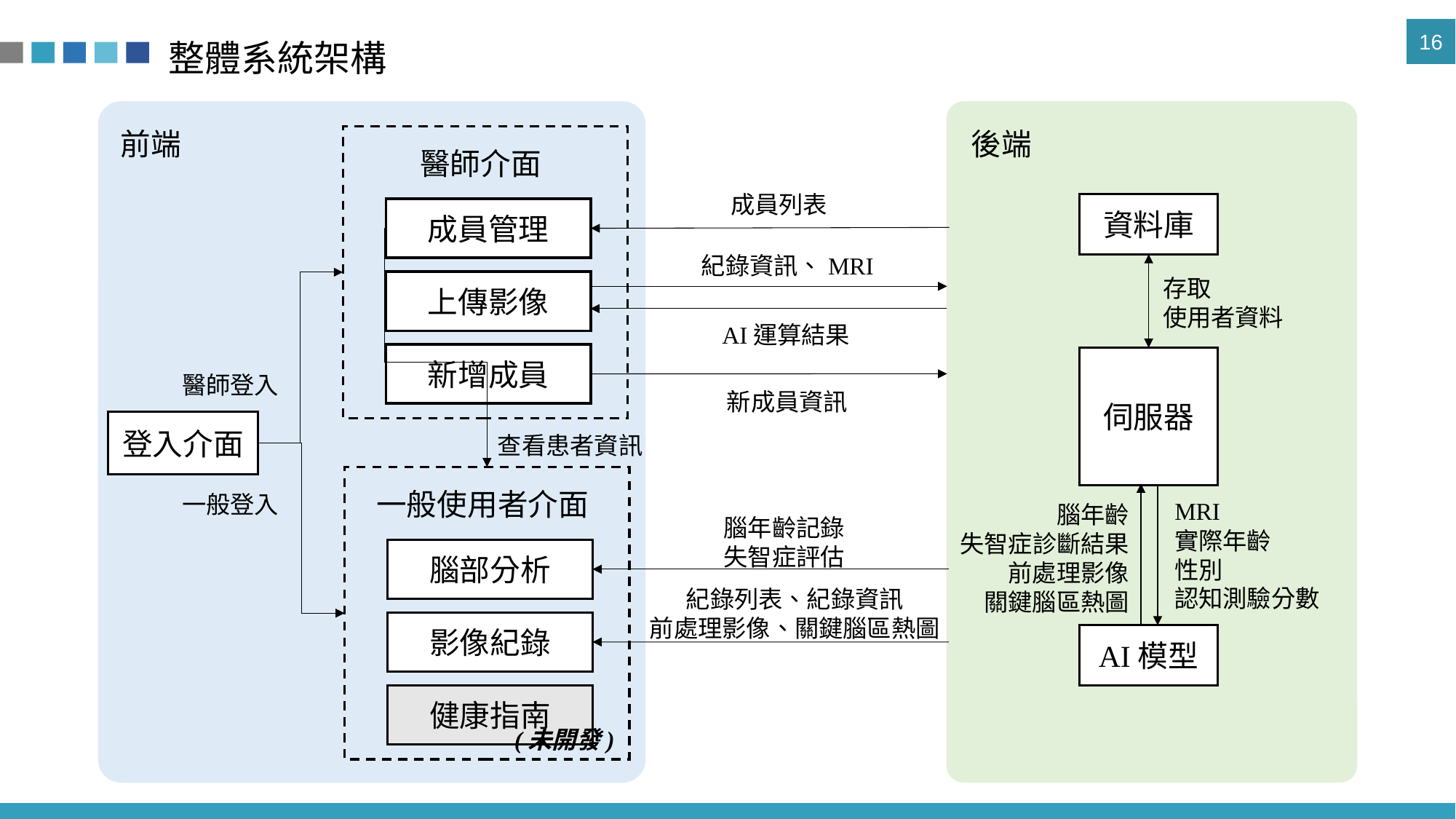

# 整體系統架構

前端
後端

醫師介面
成員列表
資料庫
成員管理
紀錄資訊、MRI
存取
使用者資料
上傳影像
AI運算結果
新增成員
伺服器
醫師登入
新成員資訊
登入介面
查看患者資訊

一般使用者介面
一般登入
MRI
實際年齡
性別
認知測驗分數
腦年齡
失智症診斷結果
前處理影像
關鍵腦區熱圖
腦年齡記錄
失智症評估
腦部分析
紀錄列表、紀錄資訊
前處理影像、關鍵腦區熱圖
影像紀錄
AI模型
健康指南
(未開發)